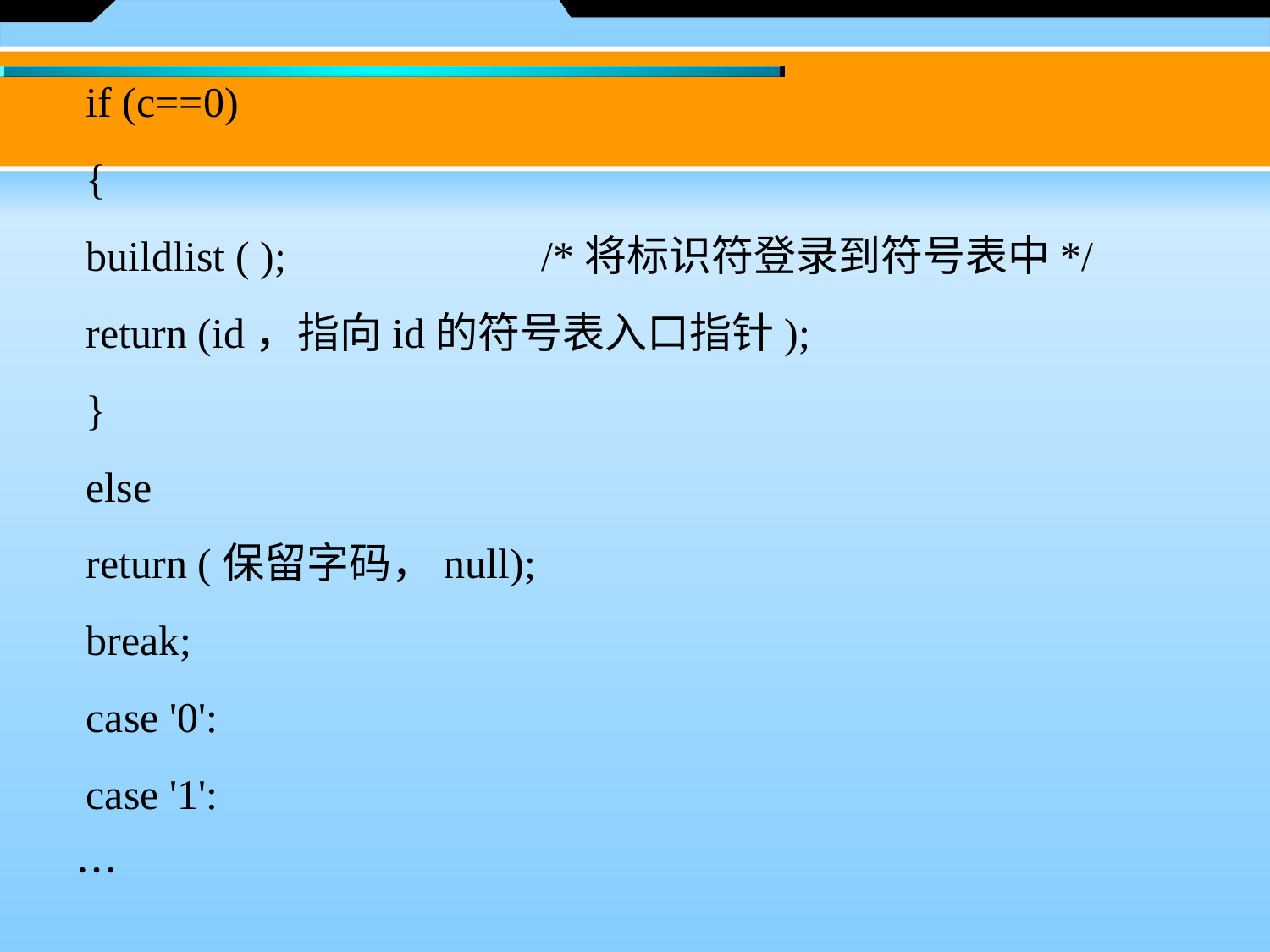

if (c==0)
　{
　buildlist ( );       		/*将标识符登录到符号表中*/
　return (id，指向id的符号表入口指针);
　}
　else
　return (保留字码，null);
　break;
　case '0':
　case '1':
　…